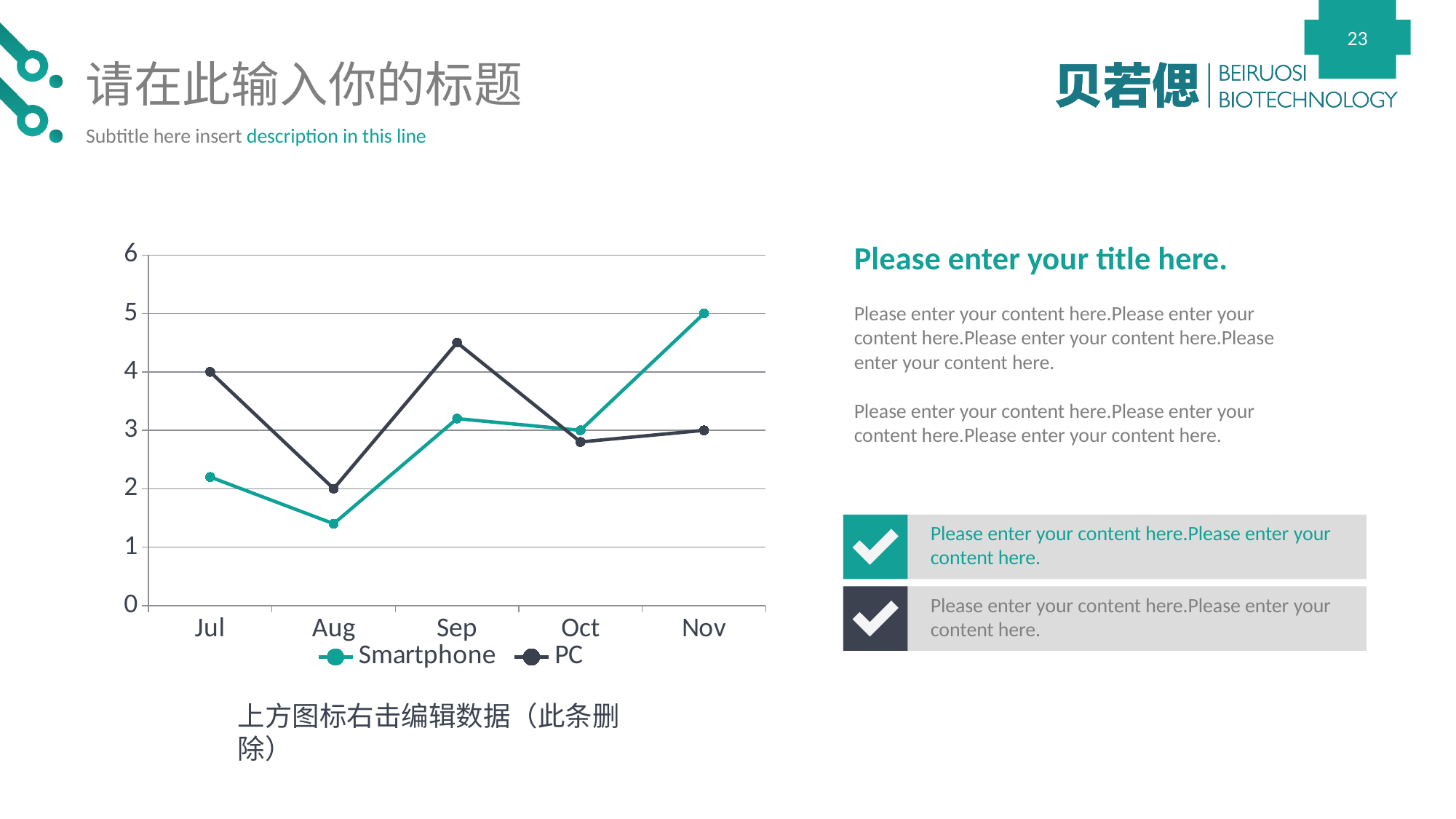

23
请在此输入你的标题
Subtitle here insert description in this line

### Chart

| Category | Smartphone | PC |
|---|---|---|
| Jul | 2.2 | 4.0 |
| Aug | 1.4 | 2.0 |
| Sep | 3.2 | 4.5 |
| Oct | 3.0 | 2.8 |
| Nov | 5.0 | 3.0 |
Please enter your title here.

Please enter your content here.Please enter your content here.Please enter your content here.Please enter your content here.

Please enter your content here.Please enter your content here.Please enter your content here.

Please enter your content here.Please enter your content here.

Please enter your content here.Please enter your content here.

上方图标右击编辑数据（此条删除）